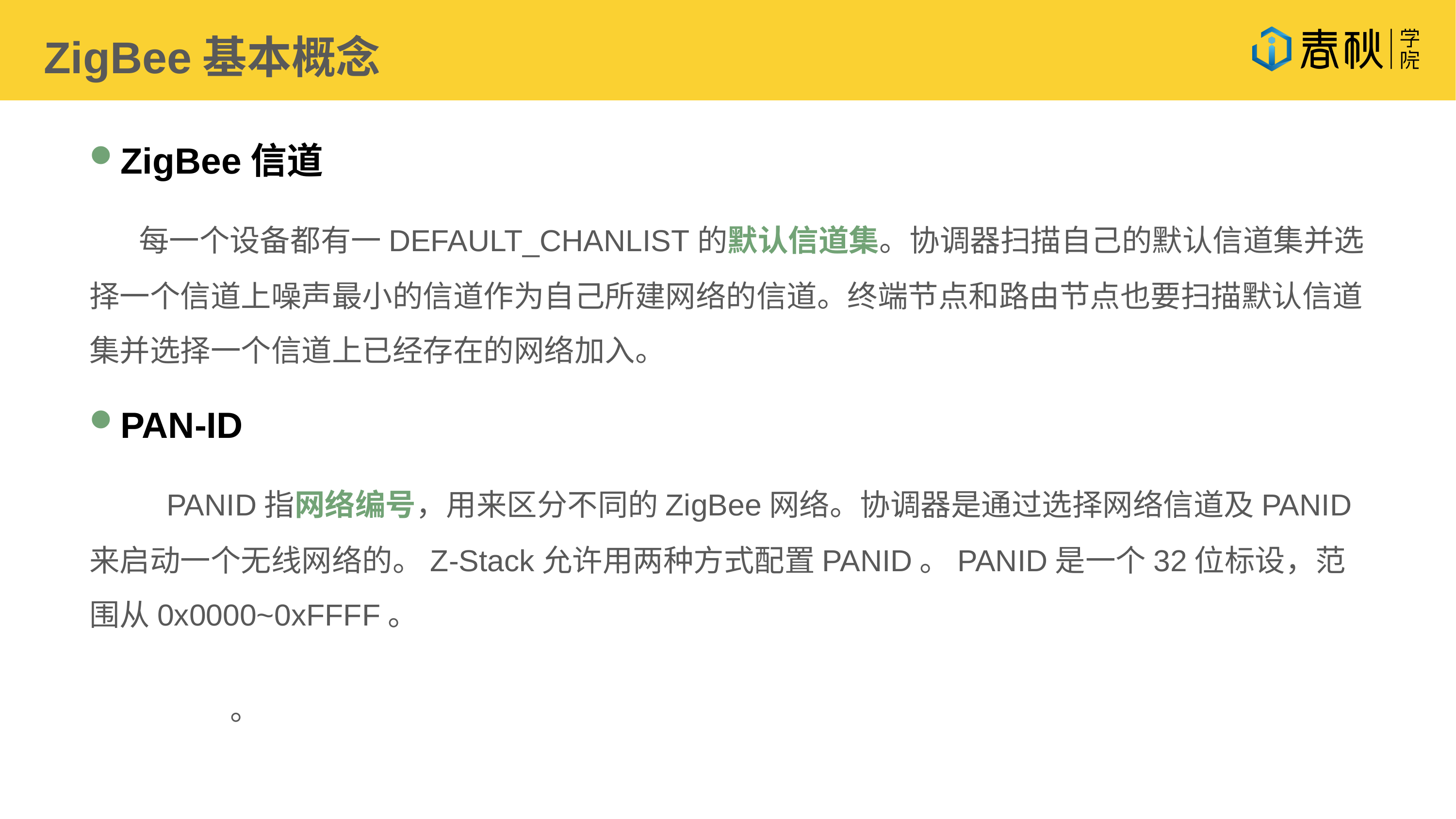

ZigBee基本概念
ZigBee信道
     每一个设备都有一DEFAULT_CHANLIST的默认信道集。协调器扫描自己的默认信道集并选择一个信道上噪声最小的信道作为自己所建网络的信道。终端节点和路由节点也要扫描默认信道集并选择一个信道上已经存在的网络加入。
PAN-ID
         PANID指网络编号，用来区分不同的ZigBee网络。协调器是通过选择网络信道及PANID来启动一个无线网络的。Z-Stack允许用两种方式配置PANID。PANID是一个32位标设，范围从0x0000~0xFFFF。

    。